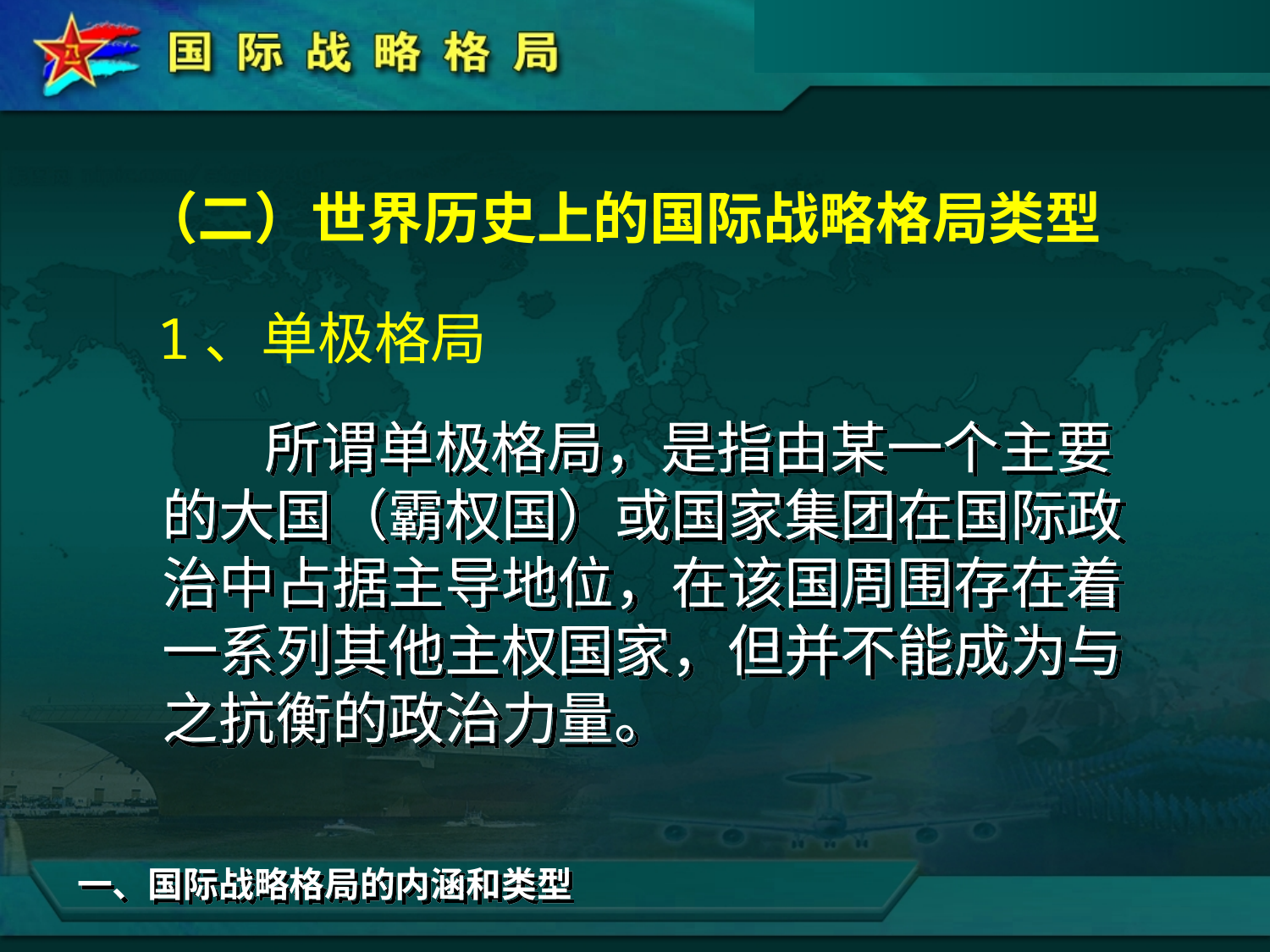

（二）世界历史上的国际战略格局类型
1、单极格局
       所谓单极格局，是指由某一个主要的大国（霸权国）或国家集团在国际政治中占据主导地位，在该国周围存在着一系列其他主权国家，但并不能成为与之抗衡的政治力量。
一、国际战略格局的内涵和类型